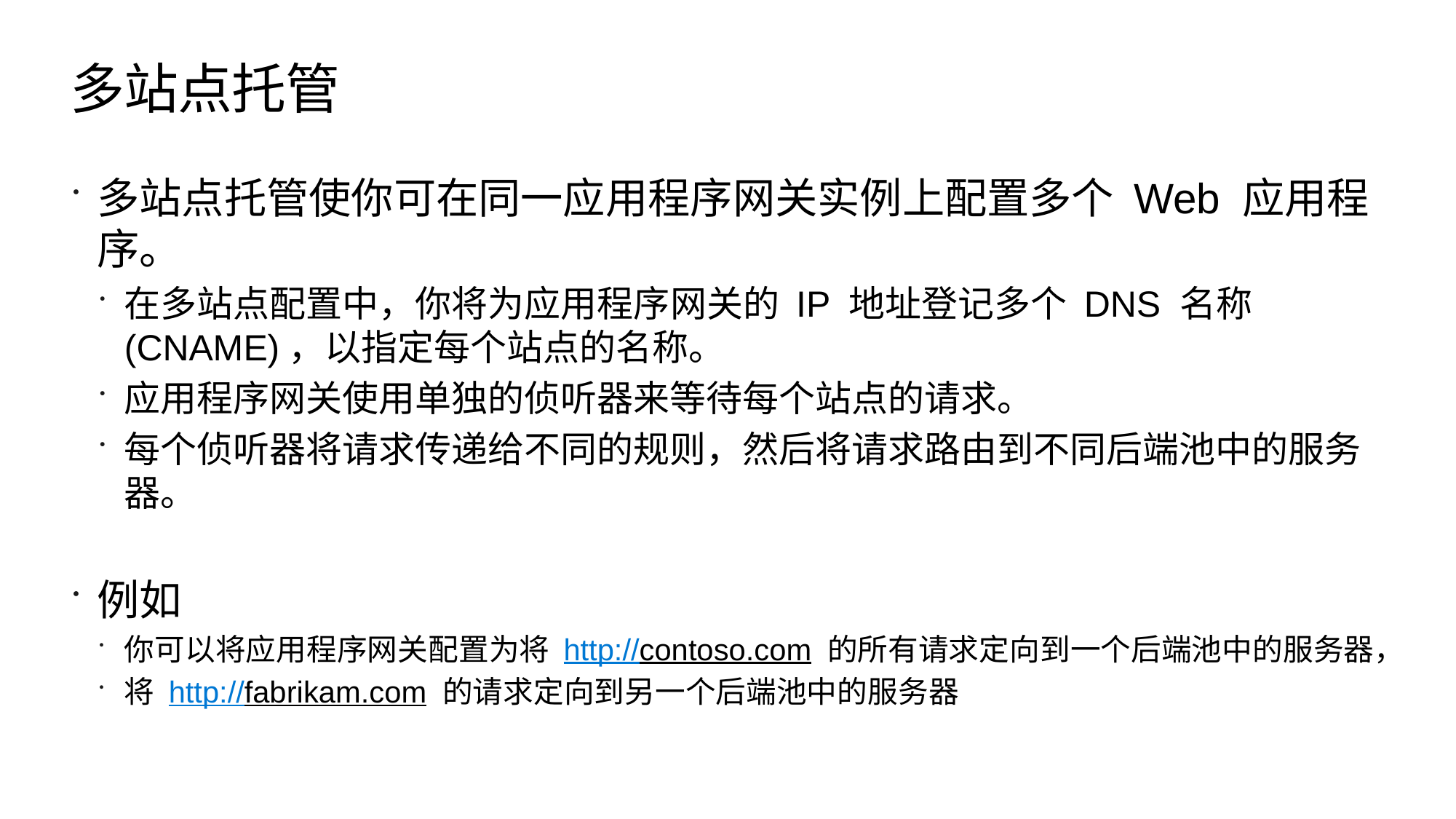

# 多站点托管
多站点托管使你可在同一应用程序网关实例上配置多个 Web 应用程序。
在多站点配置中，你将为应用程序网关的 IP 地址登记多个 DNS 名称 (CNAME)，以指定每个站点的名称。
应用程序网关使用单独的侦听器来等待每个站点的请求。
每个侦听器将请求传递给不同的规则，然后将请求路由到不同后端池中的服务器。

例如
你可以将应用程序网关配置为将 http://contoso.com 的所有请求定向到一个后端池中的服务器，
将 http://fabrikam.com 的请求定向到另一个后端池中的服务器